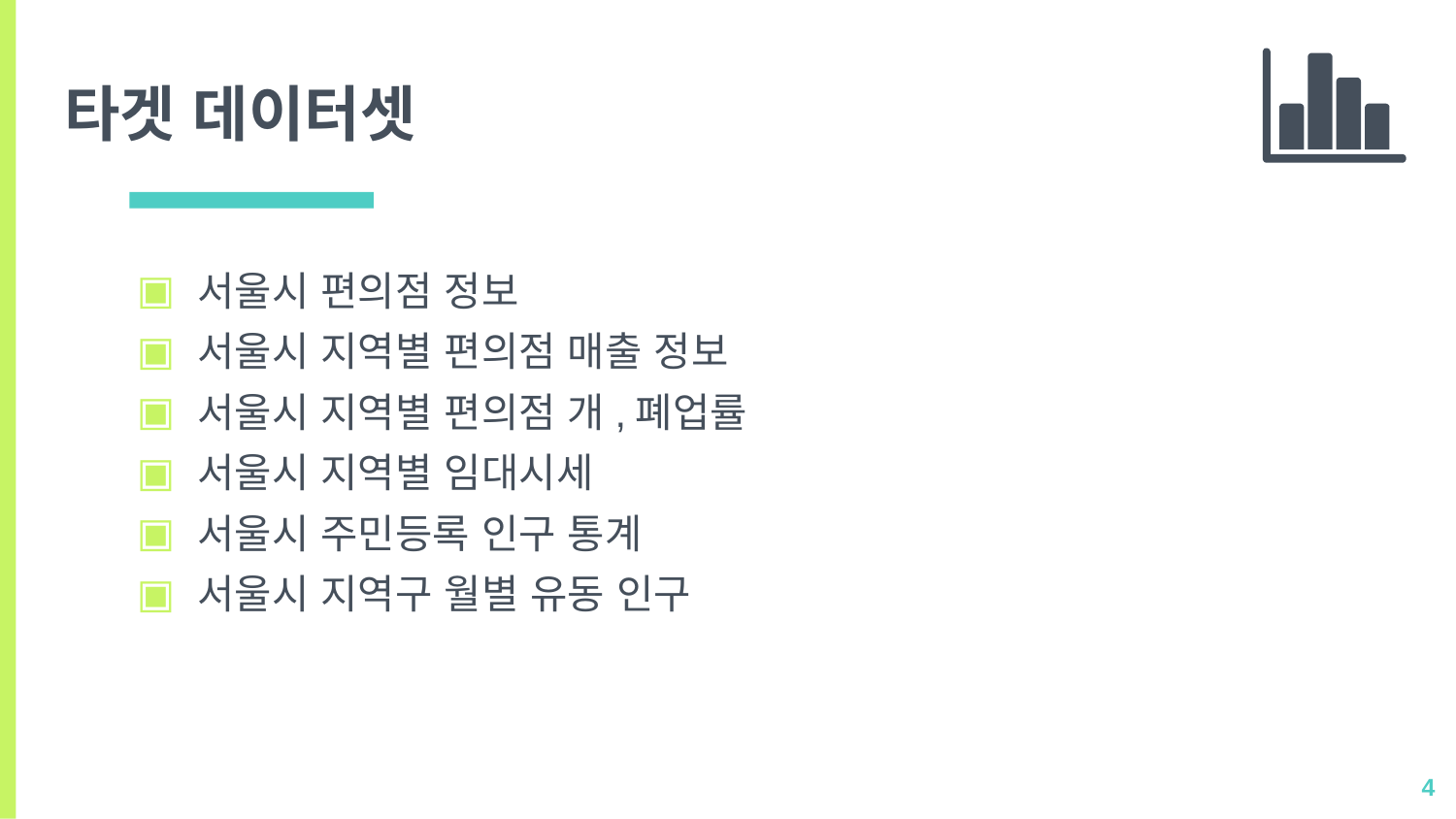

타겟 데이터셋
서울시 편의점 정보
서울시 지역별 편의점 매출 정보
서울시 지역별 편의점 개,폐업률
서울시 지역별 임대시세
서울시 주민등록 인구 통계
서울시 지역구 월별 유동 인구
4